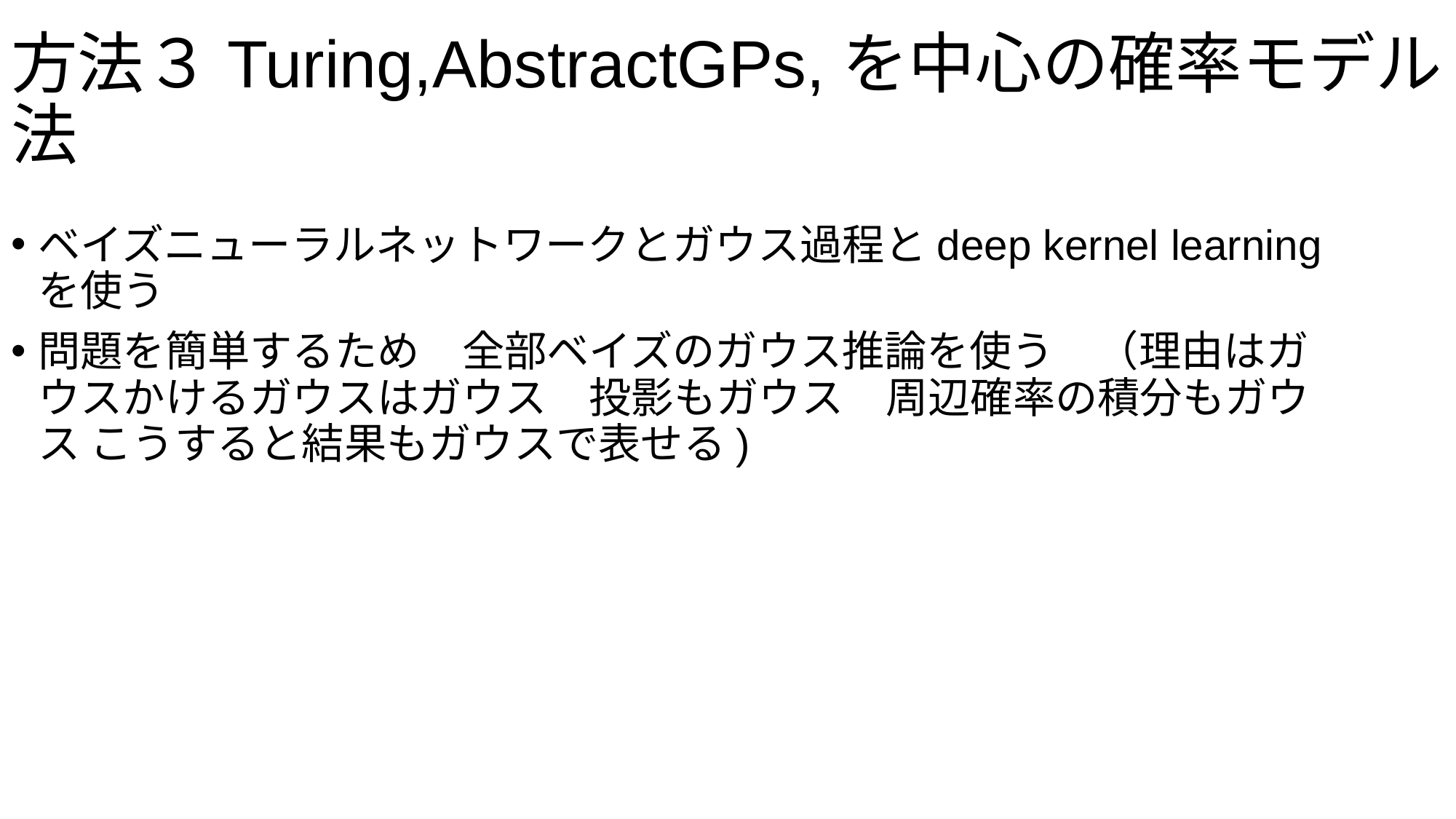

# 方法３Turing,AbstractGPs,を中心の確率モデル法
ベイズニューラルネットワークとガウス過程とdeep kernel learning を使う
問題を簡単するため　全部ベイズのガウス推論を使う　（理由はガウスかけるガウスはガウス　投影もガウス　周辺確率の積分もガウス こうすると結果もガウスで表せる)